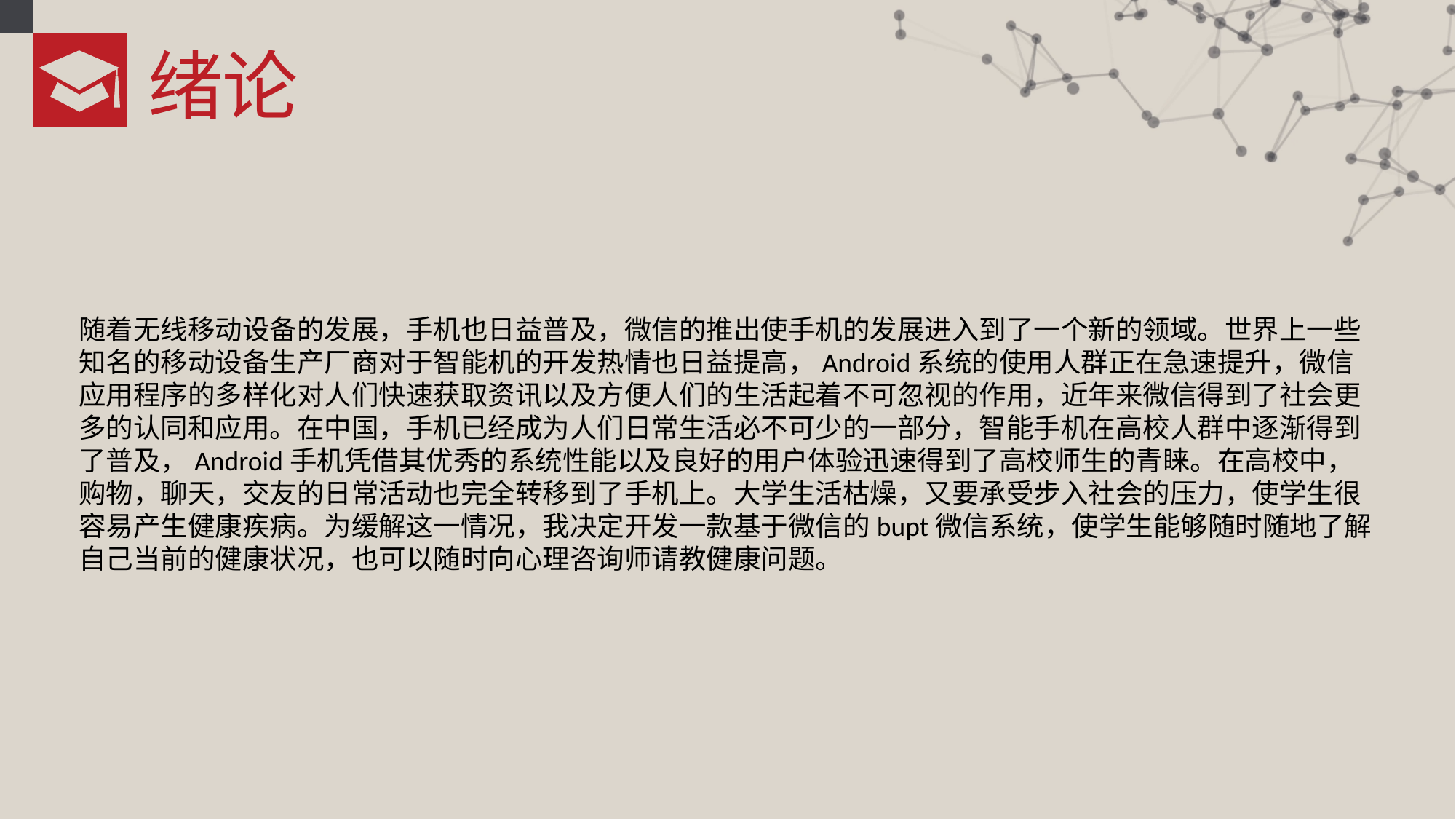

绪论
随着无线移动设备的发展，手机也日益普及，微信的推出使手机的发展进入到了一个新的领域。世界上一些知名的移动设备生产厂商对于智能机的开发热情也日益提高，Android系统的使用人群正在急速提升，微信应用程序的多样化对人们快速获取资讯以及方便人们的生活起着不可忽视的作用，近年来微信得到了社会更多的认同和应用。在中国，手机已经成为人们日常生活必不可少的一部分，智能手机在高校人群中逐渐得到了普及，Android手机凭借其优秀的系统性能以及良好的用户体验迅速得到了高校师生的青睐。在高校中，购物，聊天，交友的日常活动也完全转移到了手机上。大学生活枯燥，又要承受步入社会的压力，使学生很容易产生健康疾病。为缓解这一情况，我决定开发一款基于微信的bupt微信系统，使学生能够随时随地了解自己当前的健康状况，也可以随时向心理咨询师请教健康问题。